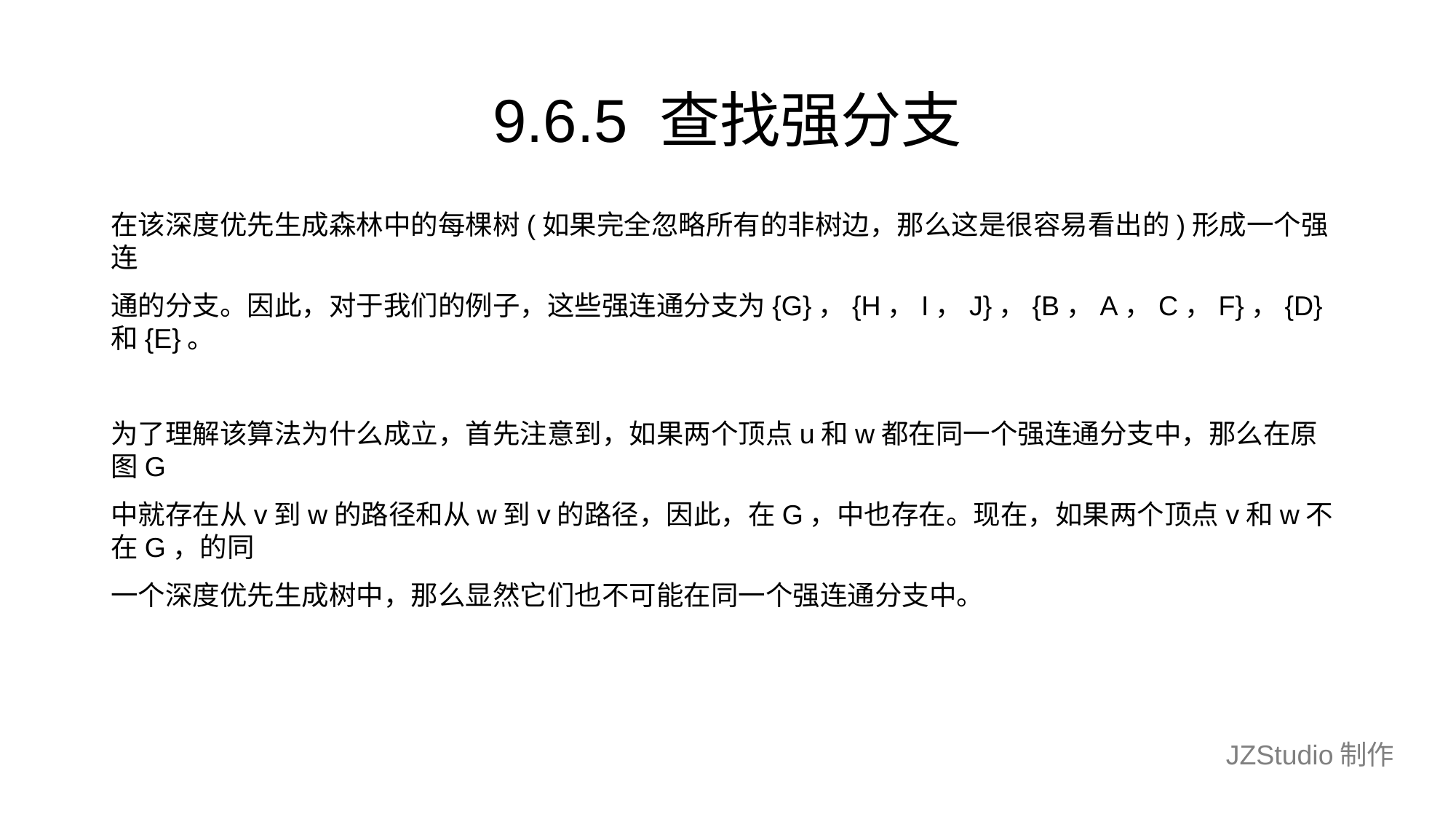

# 9.6.5 查找强分支
在该深度优先生成森林中的每棵树(如果完全忽略所有的非树边，那么这是很容易看出的)形成一个强连
通的分支。因此，对于我们的例子，这些强连通分支为{G}，{H，I，J}，{B，A，C，F}，{D}和{E}。

为了理解该算法为什么成立，首先注意到，如果两个顶点u和w都在同一个强连通分支中，那么在原图G
中就存在从v到w的路径和从w到v的路径，因此，在G，中也存在。现在，如果两个顶点v和w不在G，的同
一个深度优先生成树中，那么显然它们也不可能在同一个强连通分支中。